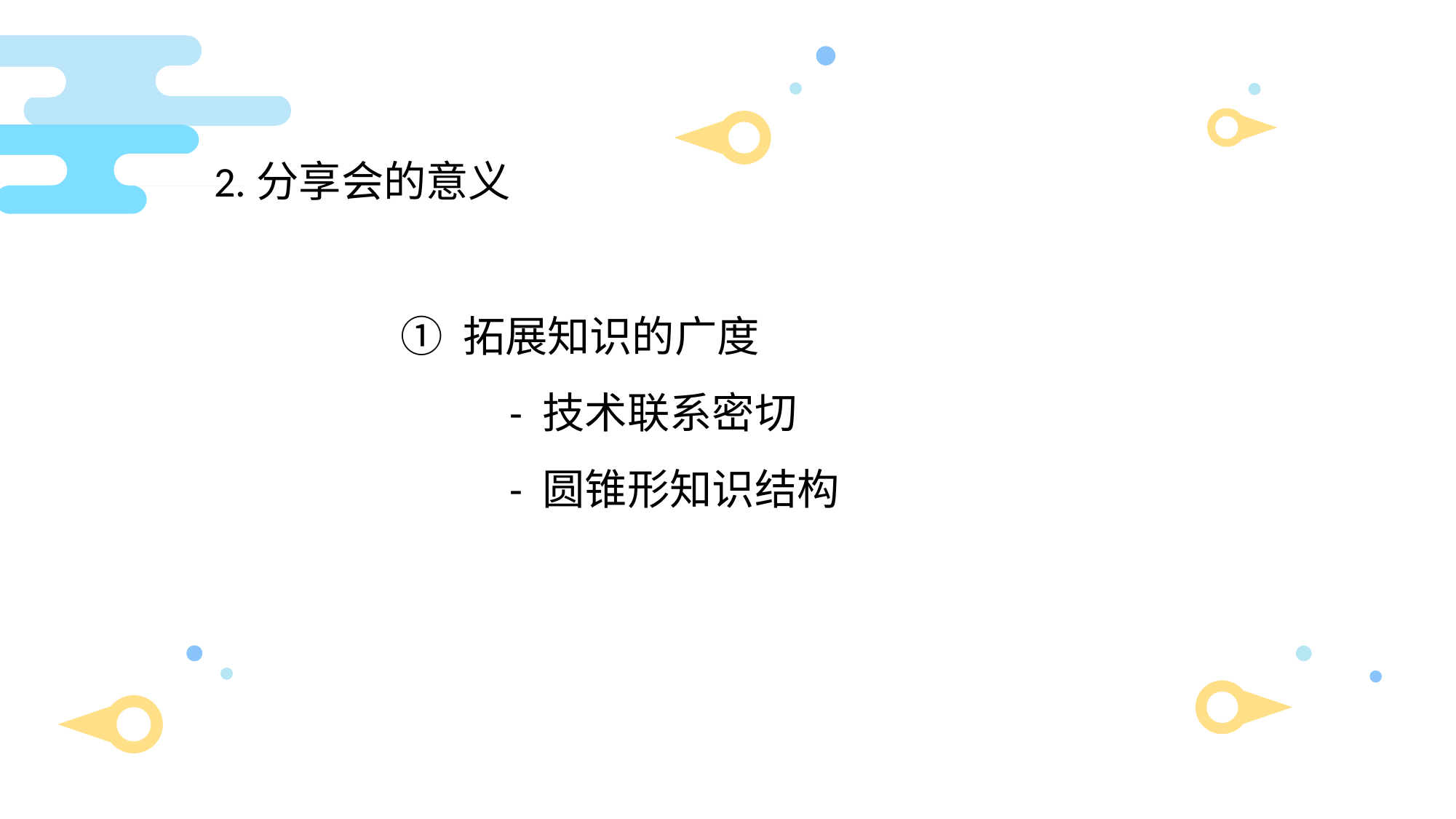

2.分享会的意义

① 拓展知识的广度
	- 技术联系密切
	- 圆锥形知识结构